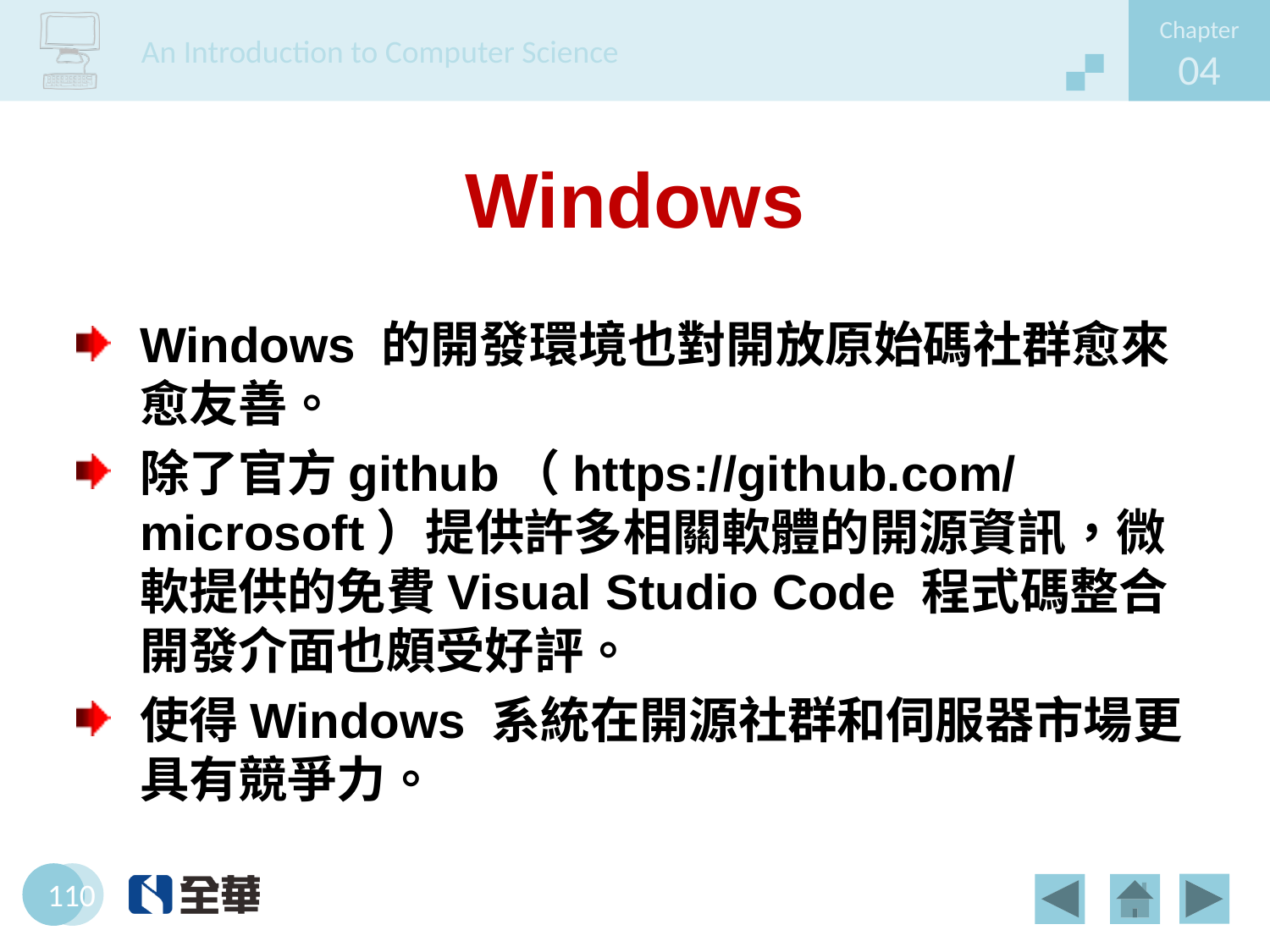

# Windows
Windows 的開發環境也對開放原始碼社群愈來愈友善。
除了官方github（https://github.com/microsoft）提供許多相關軟體的開源資訊，微軟提供的免費Visual Studio Code 程式碼整合開發介面也頗受好評。
使得Windows 系統在開源社群和伺服器市場更具有競爭力。